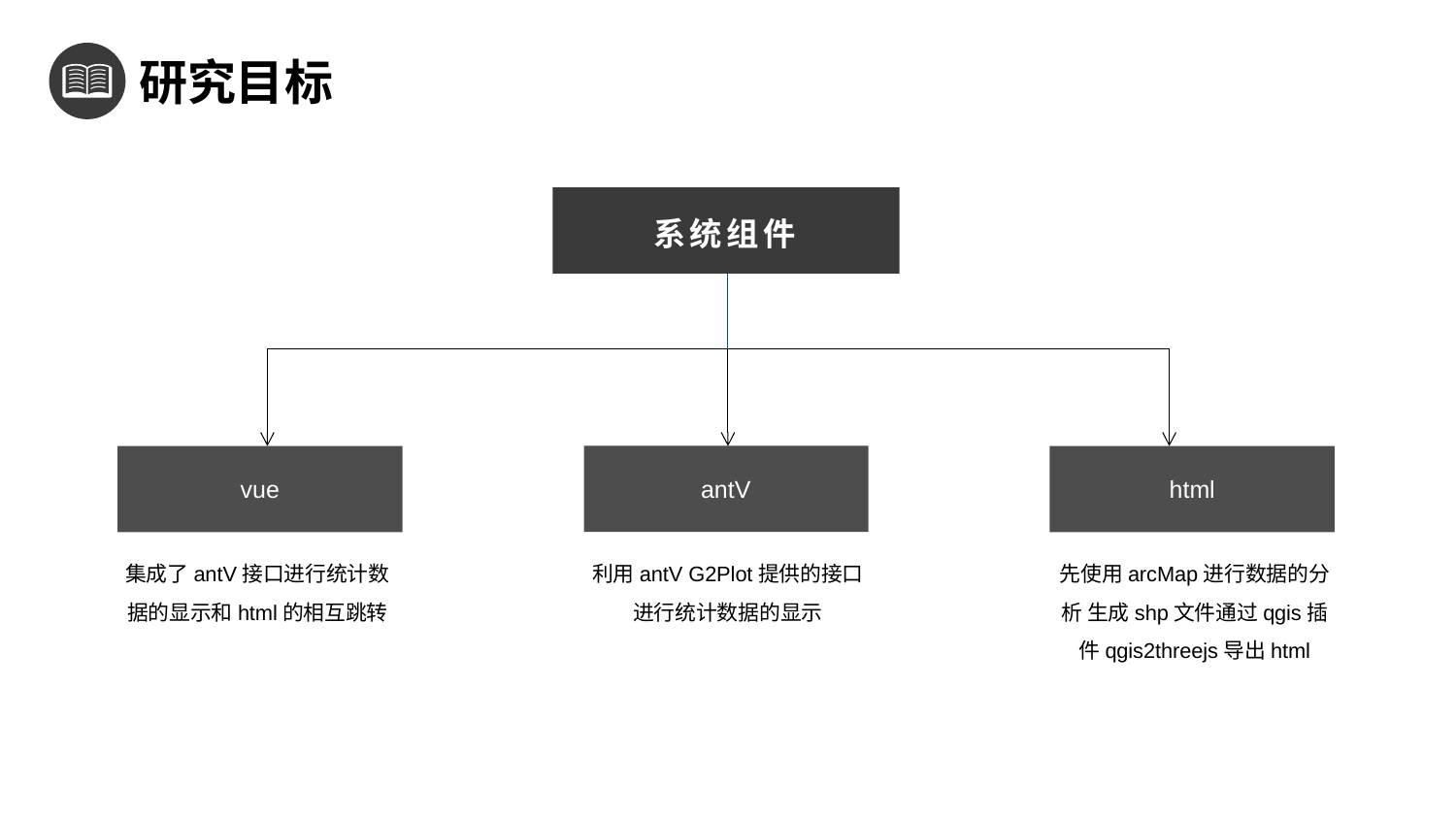

研究方案可行性说明

研究目标

系统组件

antV
vue
html
集成了antV接口进行统计数据的显示和html的相互跳转
利用antV G2Plot提供的接口进行统计数据的显示
先使用arcMap进行数据的分析 生成shp文件通过qgis插件qgis2threejs导出html